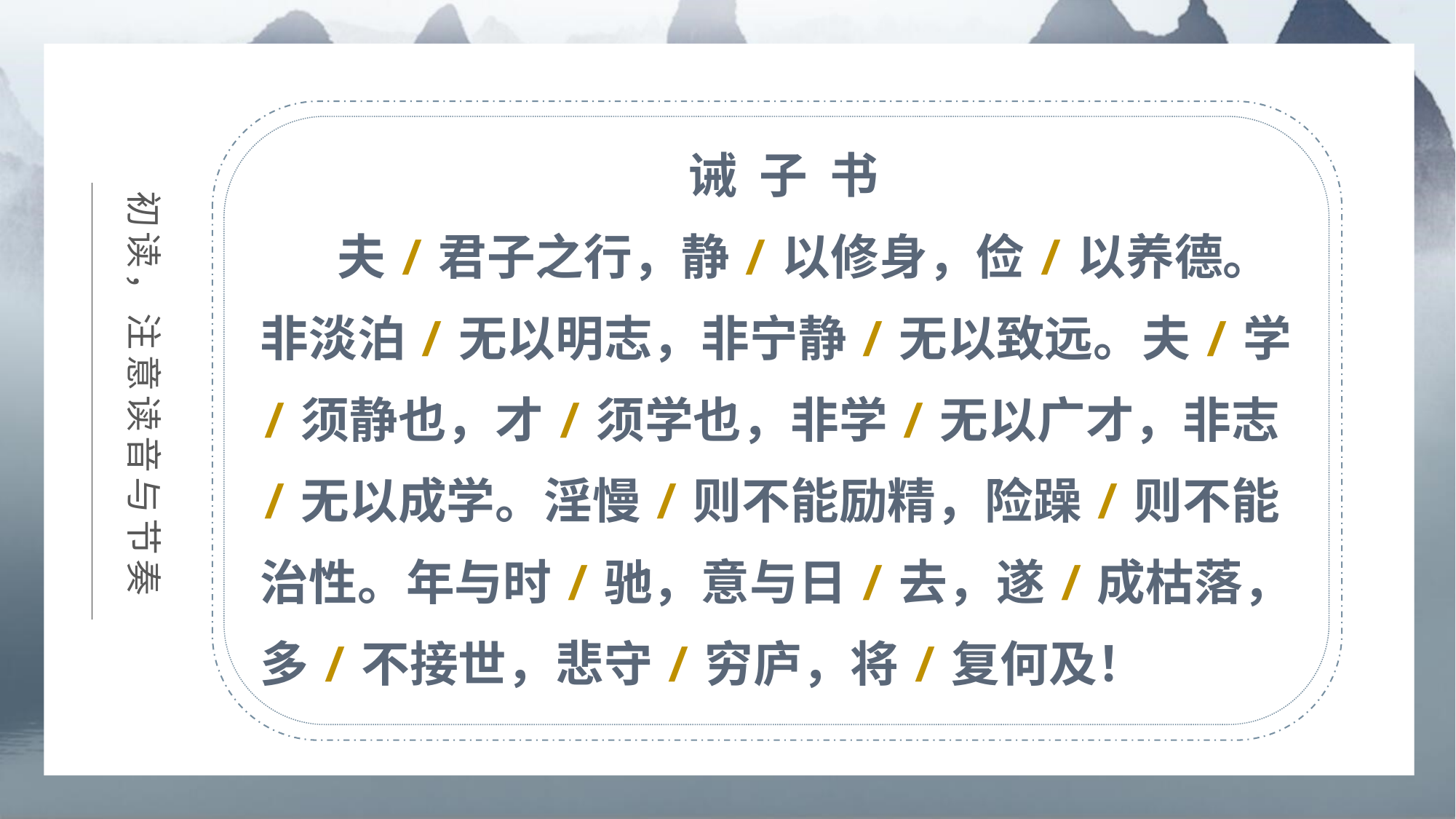

诫  子  书
 夫/君子之行，静/以修身，俭/以养德。非淡泊/无以明志，非宁静/无以致远。夫/学/须静也，才/须学也，非学/无以广才，非志/无以成学。淫慢/则不能励精，险躁/则不能治性。年与时/驰，意与日/去，遂/成枯落，多/不接世，悲守/穷庐，将/复何及！

初读，注意读音与节奏